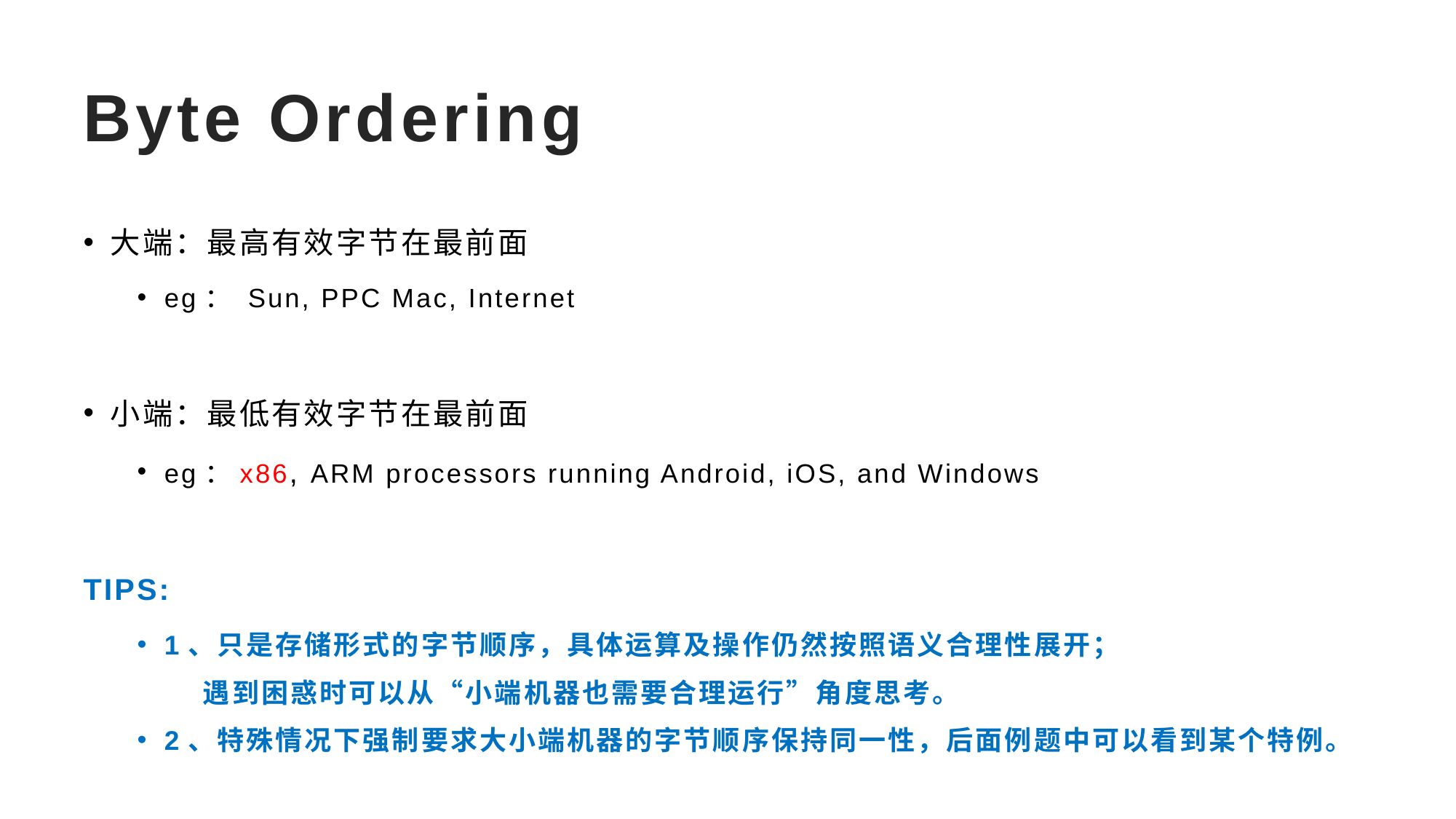

# Byte Ordering
大端：最高有效字节在最前面
eg： Sun, PPC Mac, Internet

小端：最低有效字节在最前面
eg：x86, ARM processors running Android, iOS, and Windows

TIPS:
1、只是存储形式的字节顺序，具体运算及操作仍然按照语义合理性展开；
       遇到困惑时可以从“小端机器也需要合理运行”角度思考。
2、特殊情况下强制要求大小端机器的字节顺序保持同一性，后面例题中可以看到某个特例。